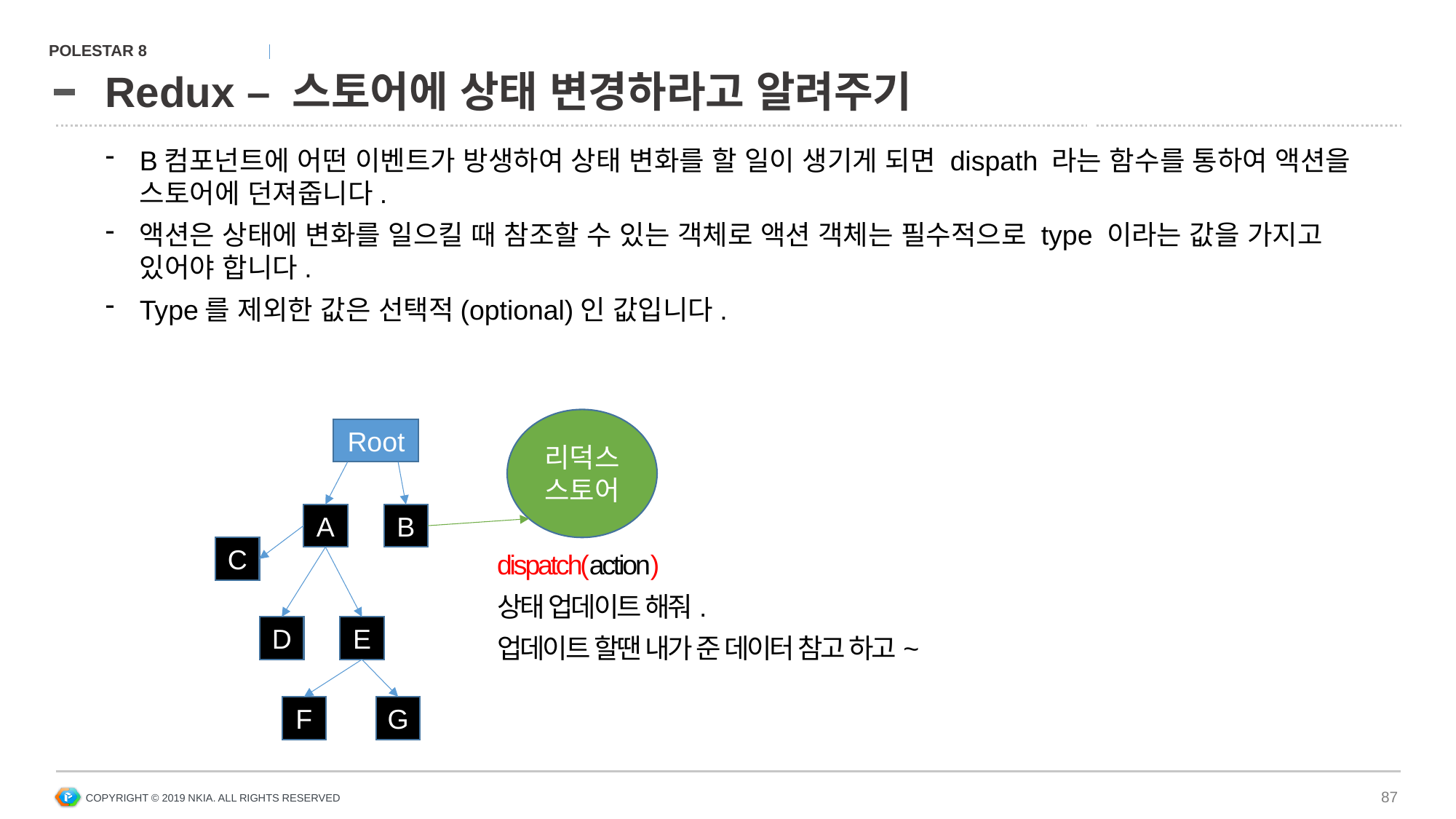

# Redux – 스토어에 상태 변경하라고 알려주기
B컴포넌트에 어떤 이벤트가 방생하여 상태 변화를 할 일이 생기게 되면 dispath 라는 함수를 통하여 액션을 스토어에 던져줍니다.
액션은 상태에 변화를 일으킬 때 참조할 수 있는 객체로 액션 객체는 필수적으로 type 이라는 값을 가지고 있어야 합니다.
Type를 제외한 값은 선택적(optional)인 값입니다.

리덕스스토어
Root
A
B
C
dispatch(action)
상태 업데이트 해줘.
업데이트 할땐 내가 준 데이터 참고 하고~
D
E
G
F